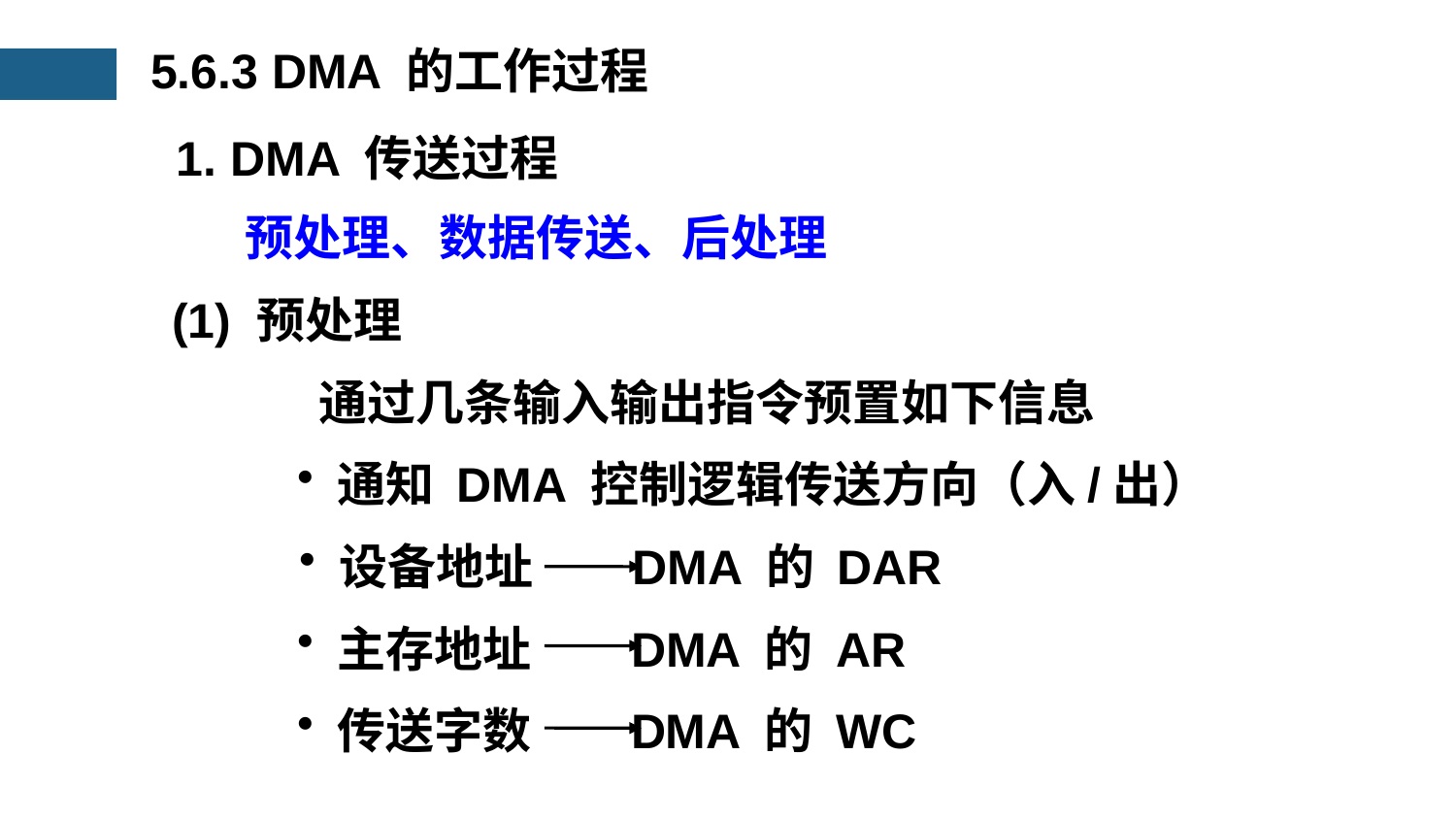

5.6.3 DMA 的工作过程
1. DMA 传送过程
预处理、数据传送、后处理
(1) 预处理
通过几条输入输出指令预置如下信息
 通知 DMA 控制逻辑传送方向（入/出）
 设备地址        DMA 的 DAR

 主存地址        DMA 的 AR

 传送字数        DMA 的 WC